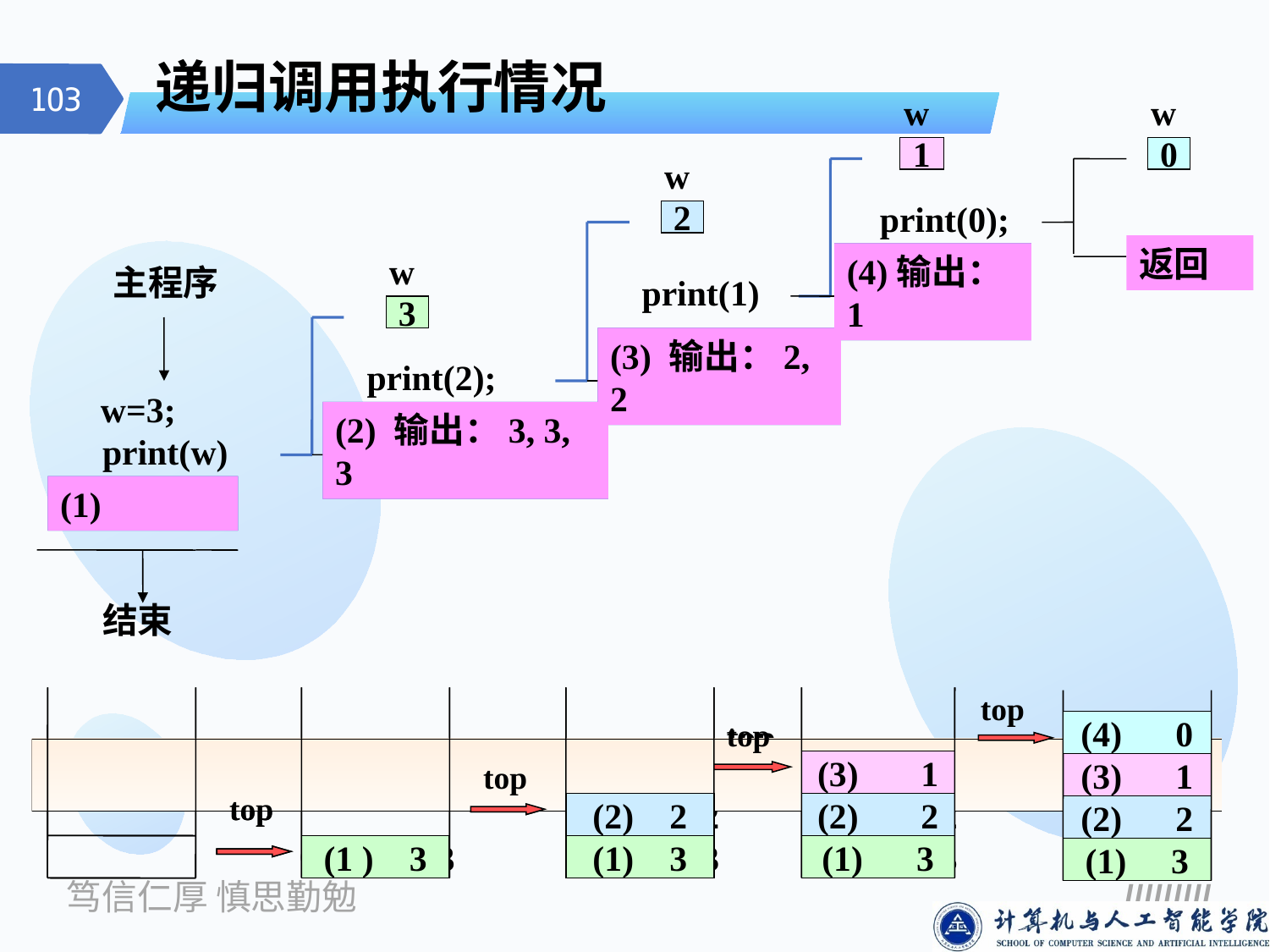

# 递归调用执行情况
w
1

print(0);

（3）w=1
（2）w=2
（1）w=3

top
(4)输出：1

w
0

（3）w=1
top
w
2

print(1);

（2）w=2
（1）w=3

top
(3) 输出：2, 2

返回

(4)      0

(3)      1
(2)      2
(1)     3
w
3

print(2);

（1）w=3

top
(2) 输出：3, 3, 3

(4)输出：1

top

(3)       1
(2)       2
(1)      3
主程序

(3) 输出：2, 2

top

(2)    2
(1)    3
 w=3;
print(w)

(1)
(2) 输出：3, 3, 3

top

(1 )    3
(1)

结束